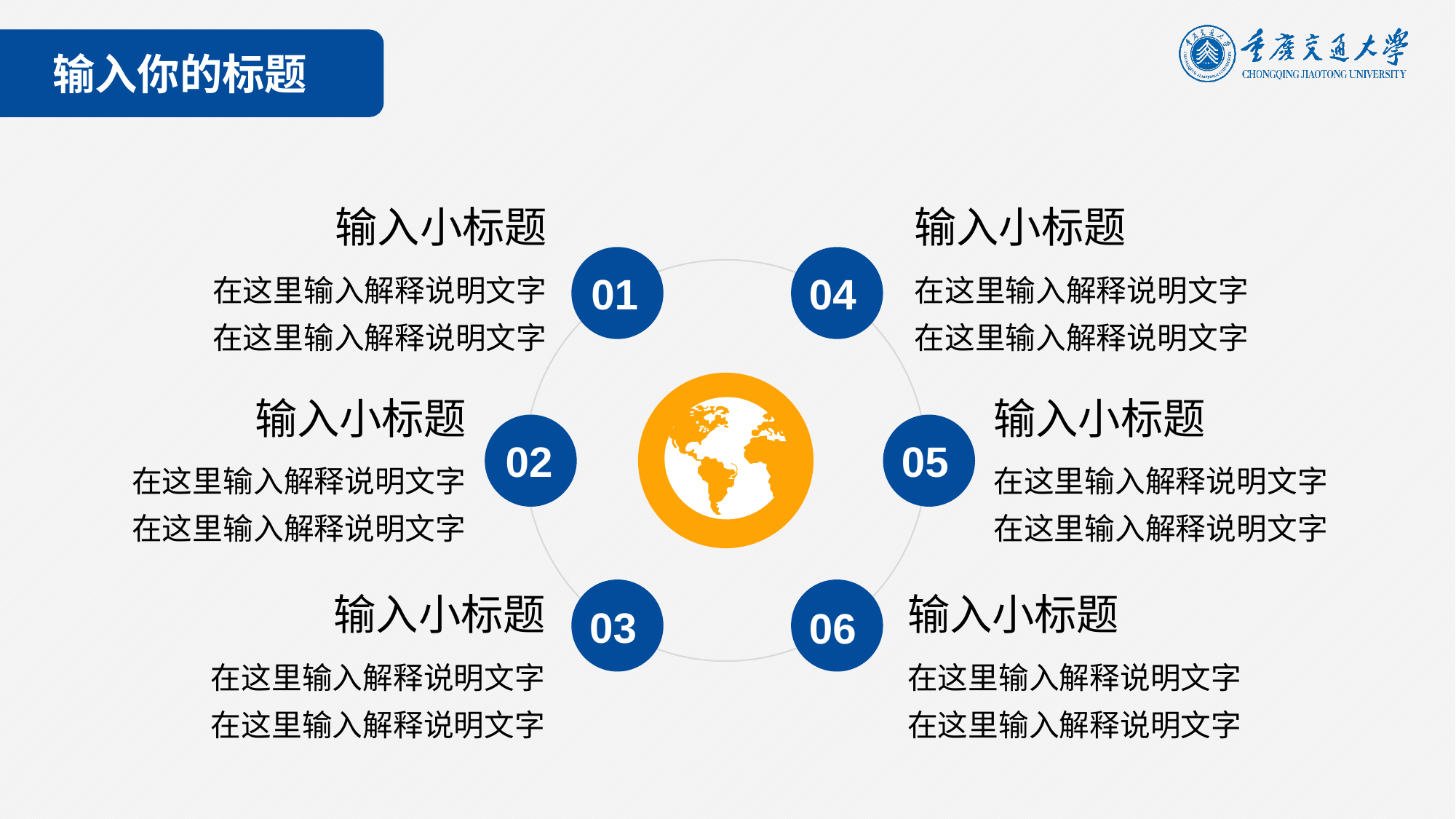

输入你的标题
输入小标题
输入小标题

01

04
在这里输入解释说明文字
在这里输入解释说明文字
在这里输入解释说明文字
在这里输入解释说明文字

输入小标题
输入小标题

02
05
在这里输入解释说明文字
在这里输入解释说明文字
在这里输入解释说明文字
在这里输入解释说明文字

03

06
输入小标题
输入小标题
在这里输入解释说明文字
在这里输入解释说明文字
在这里输入解释说明文字
在这里输入解释说明文字